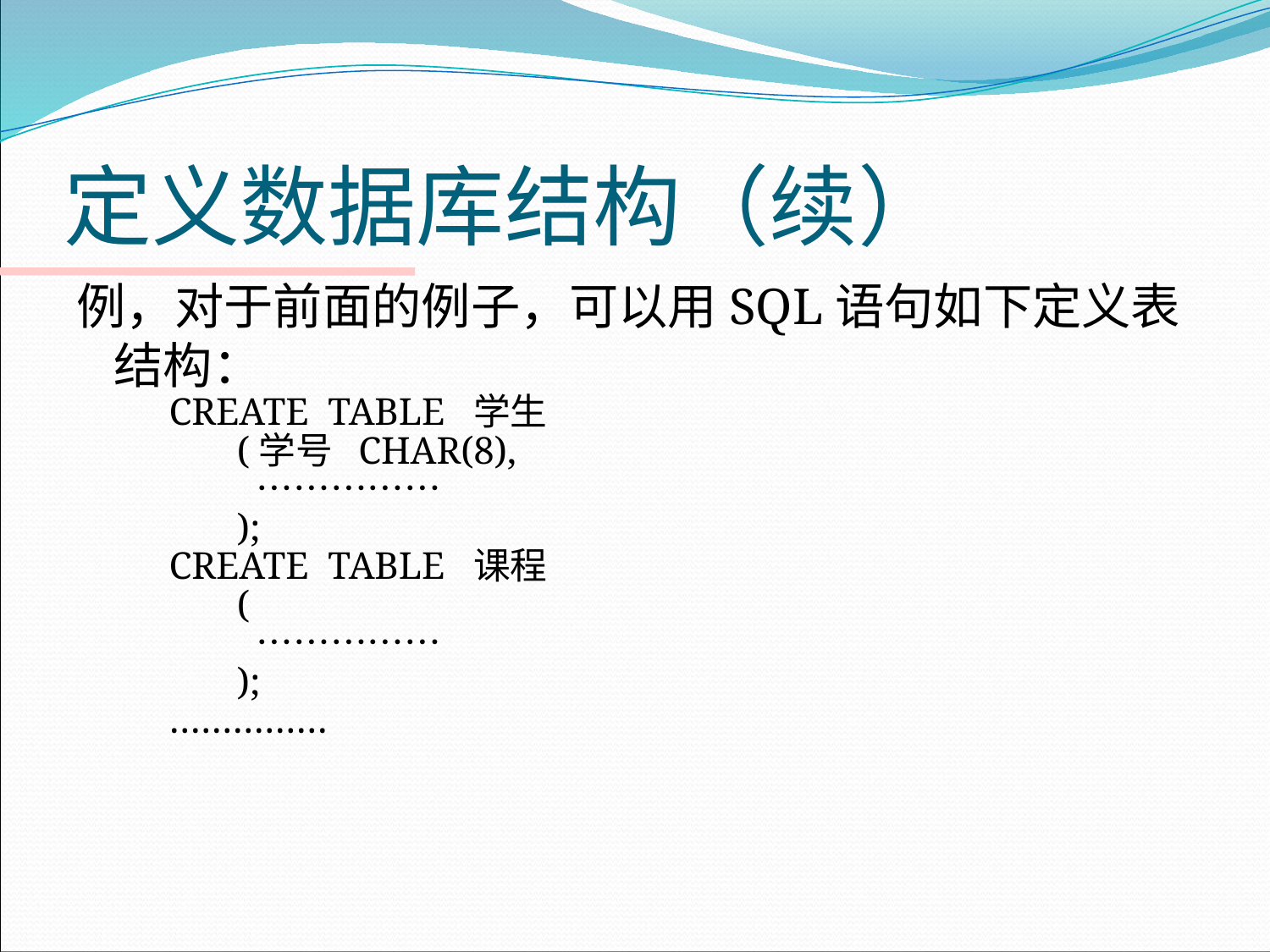

# 定义数据库结构（续）
例，对于前面的例子，可以用SQL语句如下定义表结构：
CREATE  TABLE  学生
       (学号  CHAR(8),
     　……………
       );
CREATE  TABLE  课程
       (
     　……………
       );
……………

803